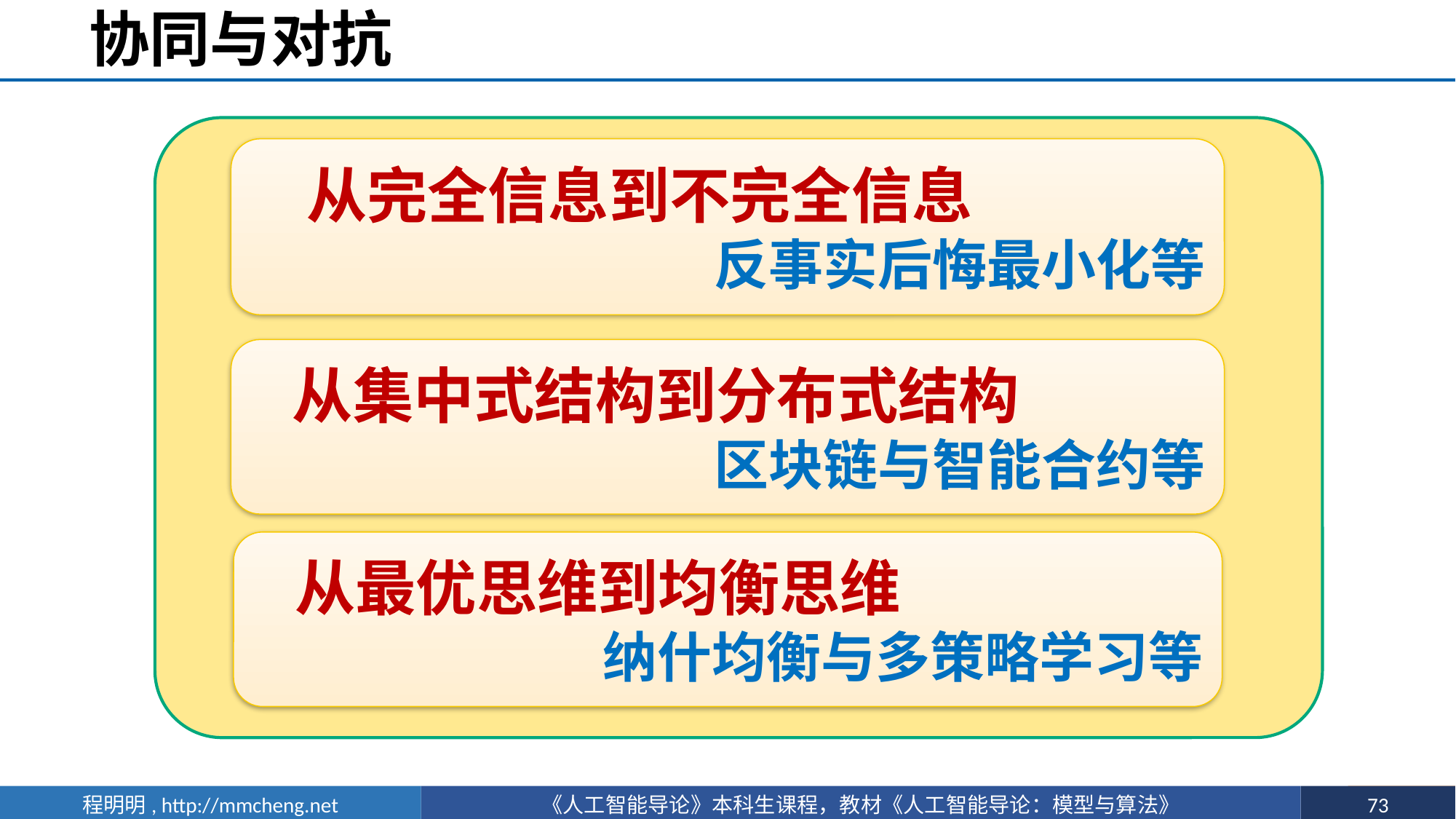

# 协同与对抗

   从完全信息到不完全信息
                        反事实后悔最小化等
  从集中式结构到分布式结构
                         区块链与智能合约等
  从最优思维到均衡思维
                          纳什均衡与多策略学习等